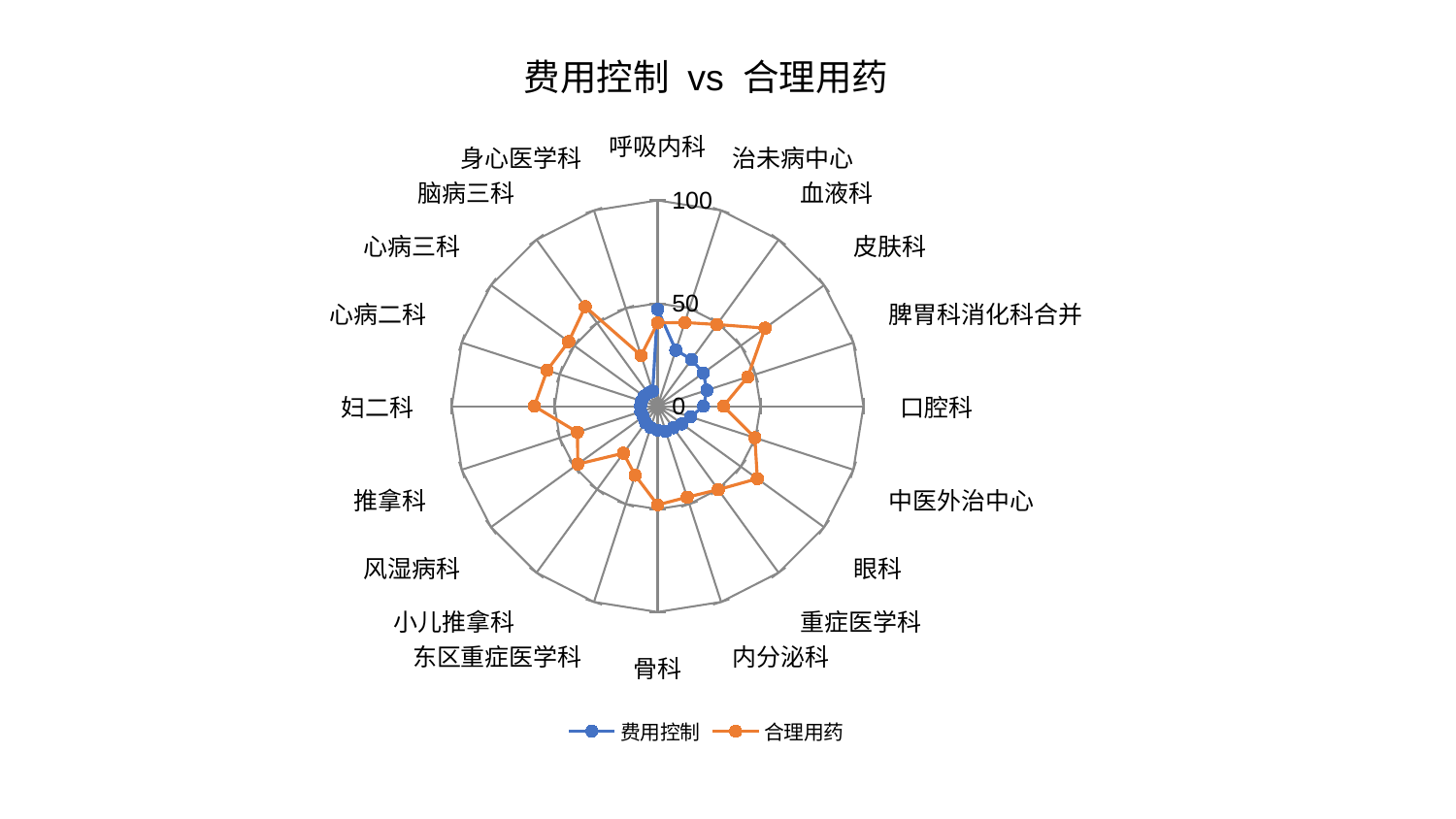

### Chart: 费用控制 vs 合理用药

| Category | 费用控制 | 合理用药 |
|---|---|---|
| 呼吸内科 | 47.077973912574535 | 40.46932951426079 |
| 治未病中心 | 28.633206741636943 | 42.747527264592804 |
| 血液科 | 28.080327376609187 | 49.07102423049366 |
| 皮肤科 | 27.45172955848078 | 64.55610207015047 |
| 脾胃科消化科合并 | 25.202839925381323 | 46.057820632451744 |
| 口腔科 | 22.336288700351993 | 31.99613236380187 |
| 中医外治中心 | 16.814910877084362 | 49.728153442262595 |
| 眼科 | 14.611089611197606 | 59.92844856603648 |
| 重症医学科 | 12.943975837986393 | 50.13686751086922 |
| 内分泌科 | 12.827225889431453 | 46.503616732911624 |
| 骨科 | 11.638526635334985 | 47.94116426157983 |
| 东区重症医学科 | 10.93647890937587 | 35.28189165636225 |
| 小儿推拿科 | 9.919776957208331 | 28.223139675701454 |
| 风湿病科 | 8.596583284310318 | 47.88860149571528 |
| 推拿科 | 8.55922776236176 | 40.93508003845468 |
| 妇二科 | 8.283334738713386 | 59.904925472367516 |
| 心病二科 | 8.16661194926379 | 56.42074324970156 |
| 心病三科 | 8.138430199042354 | 53.37637125869675 |
| 脑病三科 | 7.798376880099382 | 59.80450789824049 |
| 身心医学科 | 7.718393742456581 | 25.885008267689248 |
44